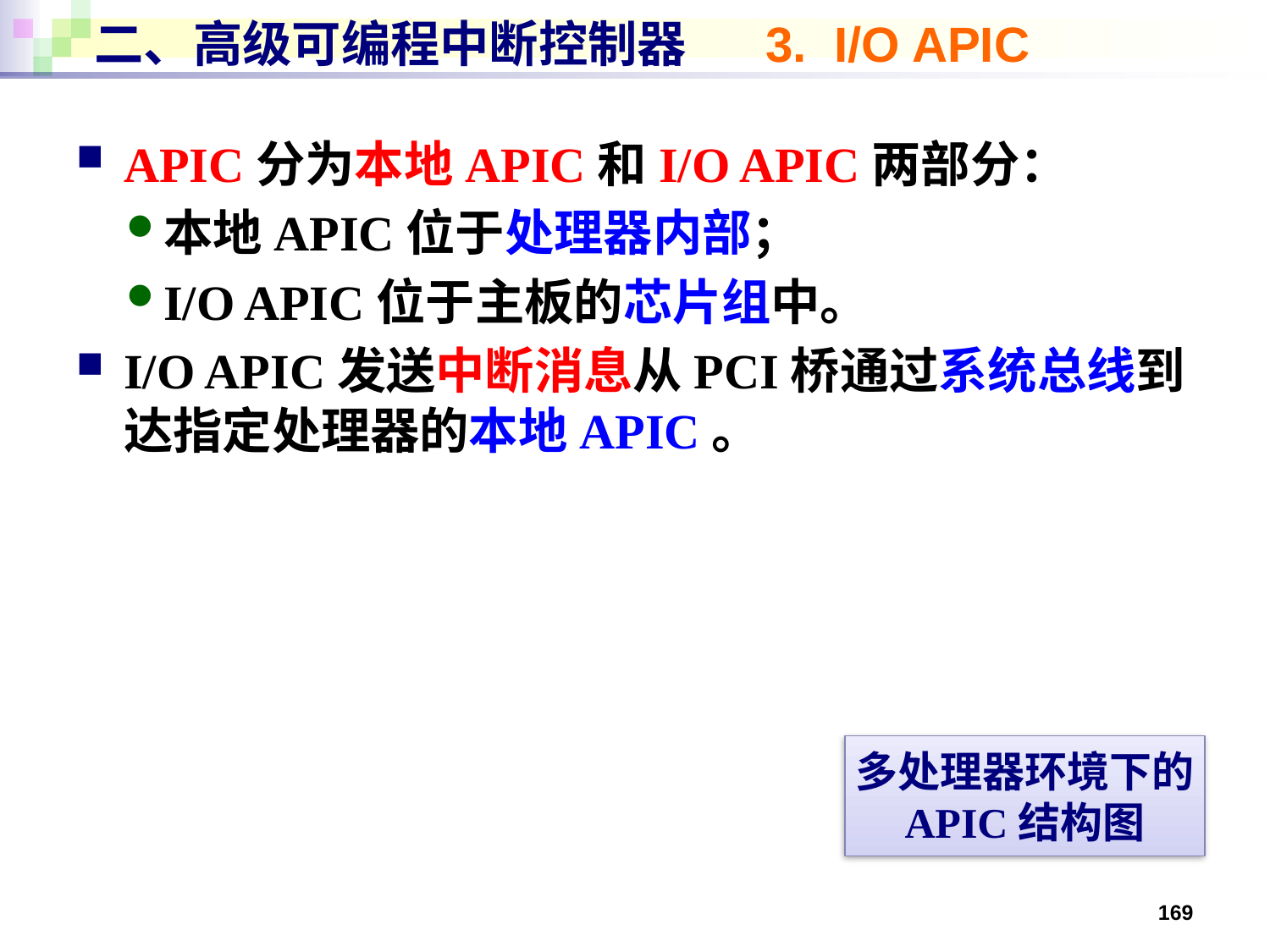

# 二、高级可编程中断控制器      3.  I/O APIC
APIC分为本地APIC和I/O APIC两部分：
本地APIC位于处理器内部；
I/O APIC位于主板的芯片组中。
I/O APIC发送中断消息从PCI桥通过系统总线到达指定处理器的本地APIC。
多处理器环境下的
APIC结构图
169